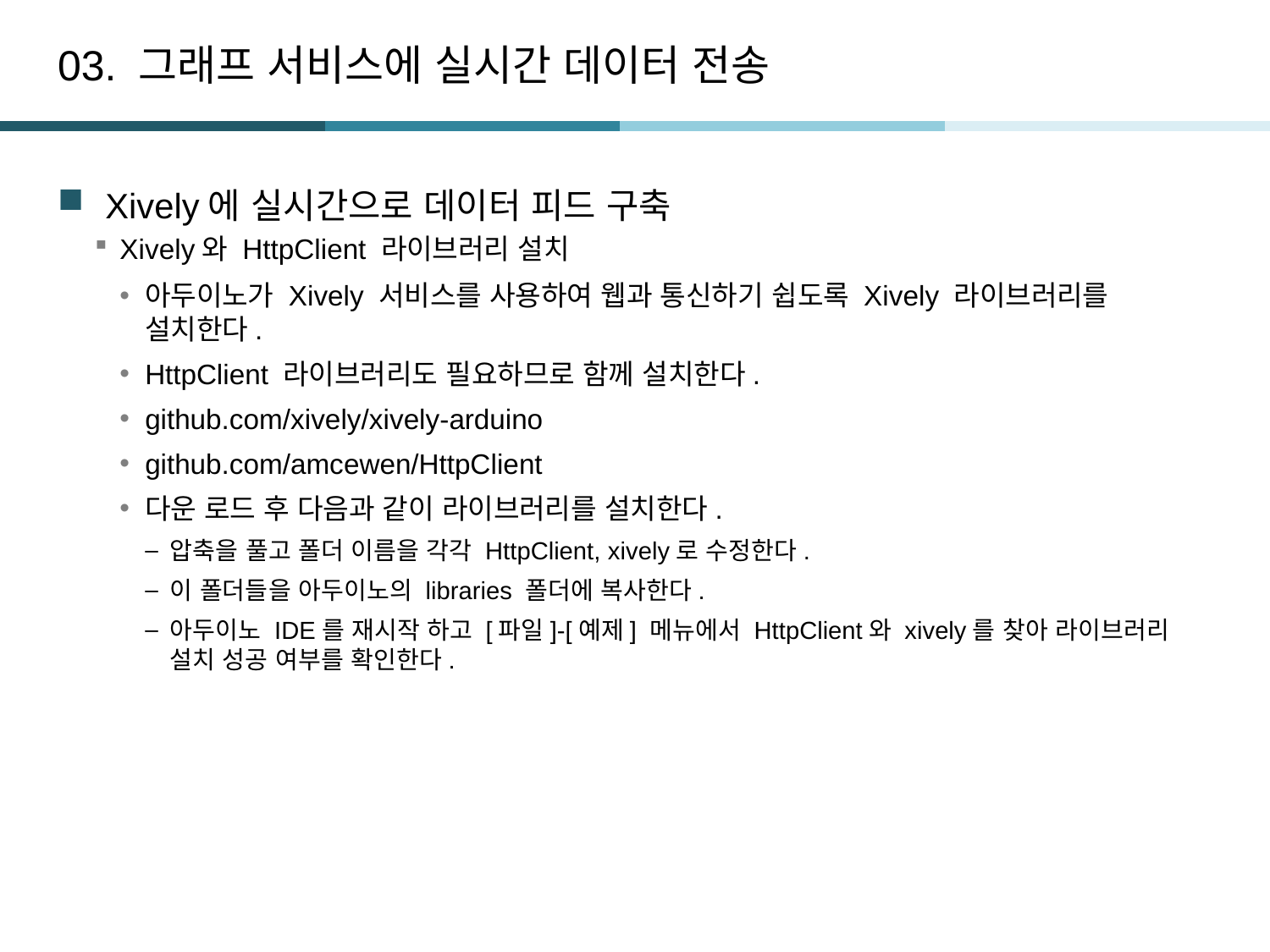

# 03. 그래프 서비스에 실시간 데이터 전송
Xively에 실시간으로 데이터 피드 구축
Xively와 HttpClient 라이브러리 설치
아두이노가 Xively 서비스를 사용하여 웹과 통신하기 쉽도록 Xively 라이브러리를 설치한다.
HttpClient 라이브러리도 필요하므로 함께 설치한다.
github.com/xively/xively-arduino
github.com/amcewen/HttpClient
다운 로드 후 다음과 같이 라이브러리를 설치한다.
압축을 풀고 폴더 이름을 각각 HttpClient, xively로 수정한다.
이 폴더들을 아두이노의 libraries 폴더에 복사한다.
아두이노 IDE를 재시작 하고 [파일]-[예제] 메뉴에서 HttpClient와 xively를 찾아 라이브러리 설치 성공 여부를 확인한다.